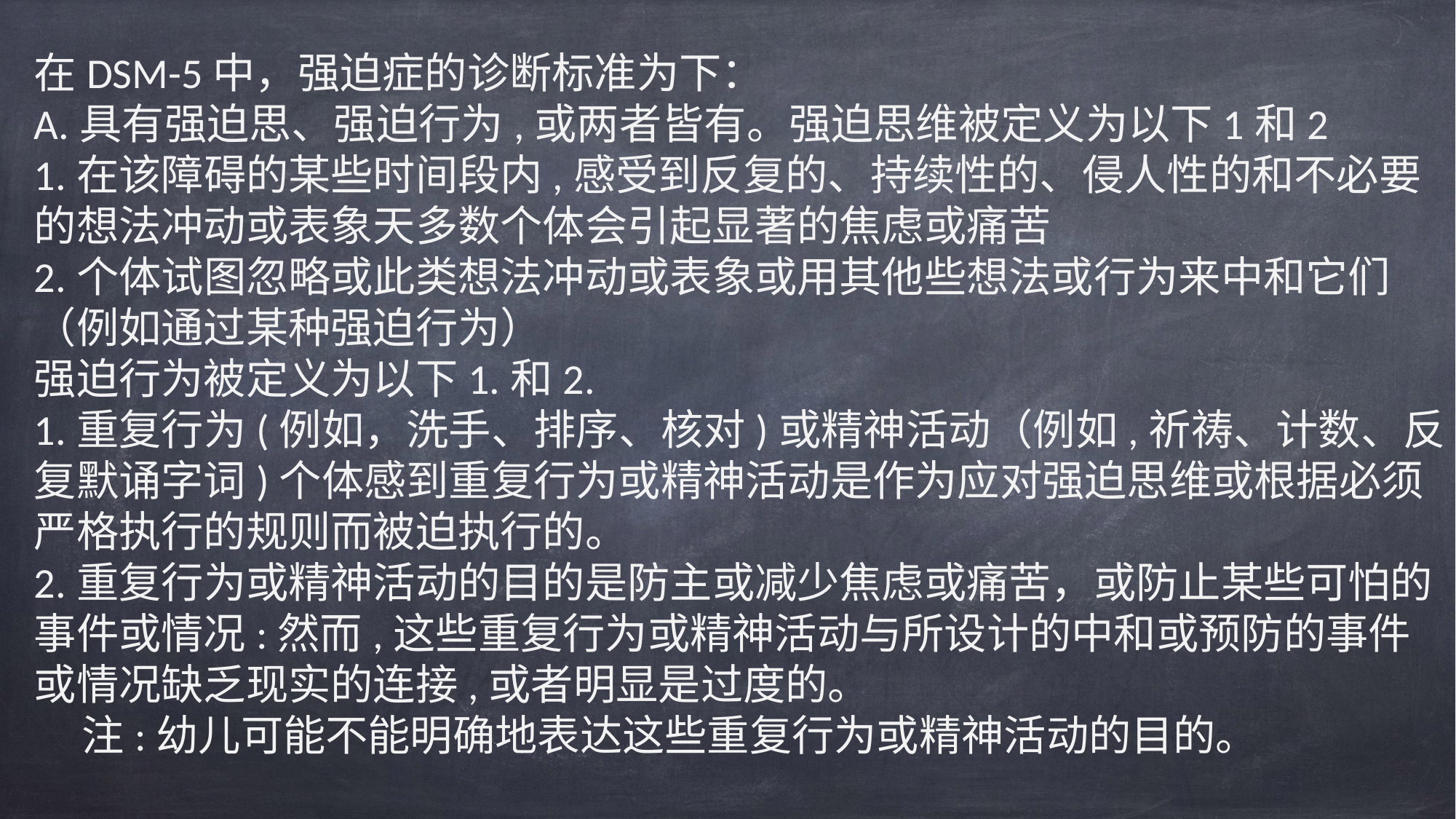

在DSM-5中，强迫症的诊断标准为下：
A.具有强迫思、强迫行为,或两者皆有。强迫思维被定义为以下1和2
1.在该障碍的某些时间段内,感受到反复的、持续性的、侵人性的和不必要的想法冲动或表象天多数个体会引起显著的焦虑或痛苦
2.个体试图忽略或此类想法冲动或表象或用其他些想法或行为来中和它们（例如通过某种强迫行为）
强迫行为被定义为以下1.和2.
1.重复行为(例如，洗手、排序、核对)或精神活动（例如,祈祷、计数、反复默诵字词)个体感到重复行为或精神活动是作为应对强迫思维或根据必须严格执行的规则而被迫执行的。
2.重复行为或精神活动的目的是防主或减少焦虑或痛苦，或防止某些可怕的事件或情况:然而,这些重复行为或精神活动与所设计的中和或预防的事件或情况缺乏现实的连接,或者明显是过度的。
    注:幼儿可能不能明确地表达这些重复行为或精神活动的目的。